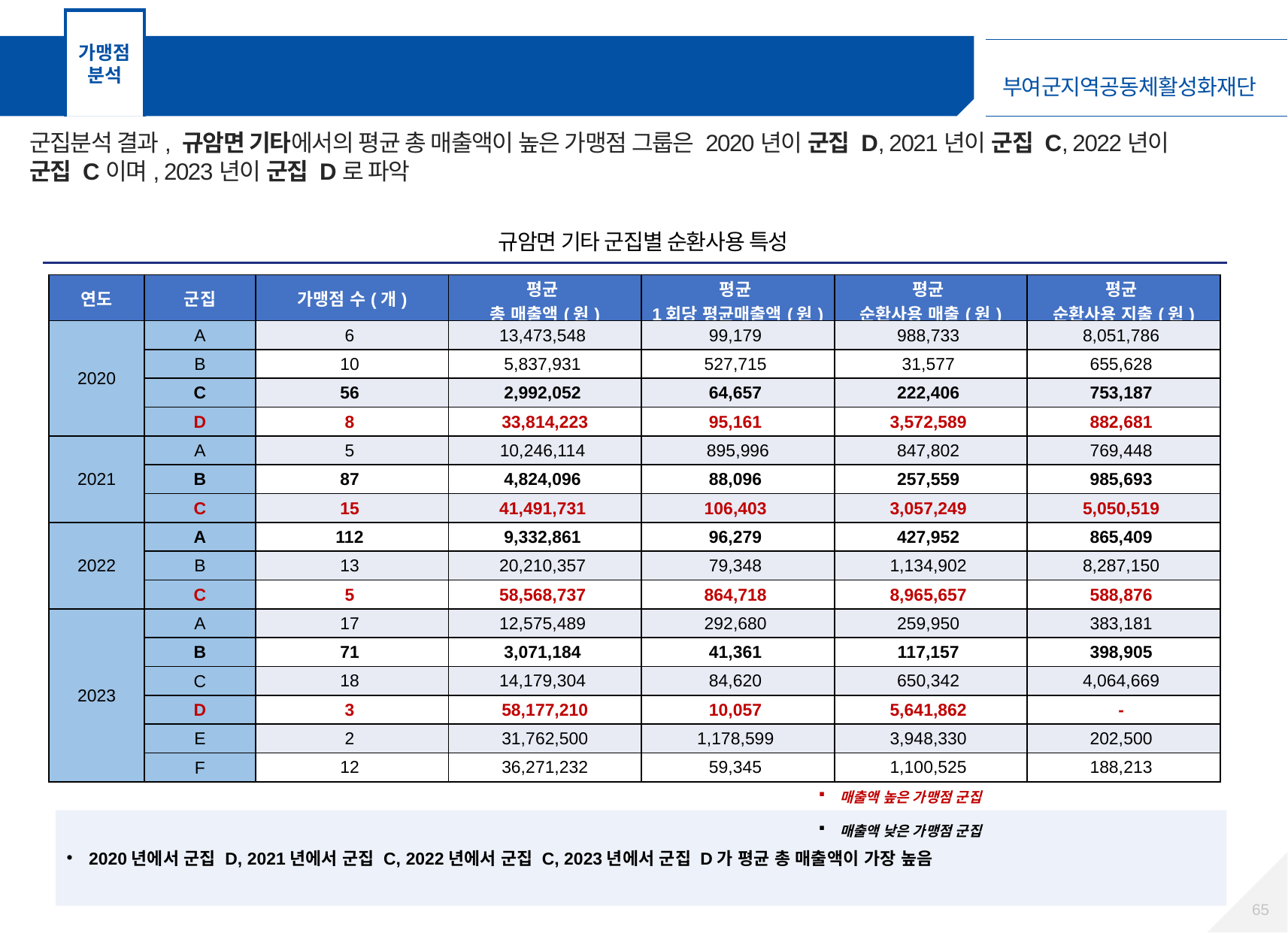

가맹점
분석
가맹점 군집분석 – 규암면 기타 가맹점
군집분석 결과, 규암면 기타에서의 평균 총 매출액이 높은 가맹점 그룹은 2020년이 군집 D, 2021년이 군집 C, 2022년이 군집 C이며, 2023년이 군집 D로 파악
규암면 기타 군집별 순환사용 특성
| 연도 | 군집 | 가맹점 수(개) | 평균 총 매출액(원) | 평균 1회당 평균매출액(원) | 평균 순환사용 매출(원) | 평균 순환사용 지출(원) |
| --- | --- | --- | --- | --- | --- | --- |
| 2020 | A | 6 | 13,473,548 | 99,179 | 988,733 | 8,051,786 |
|  | B | 10 | 5,837,931 | 527,715 | 31,577 | 655,628 |
|  | C | 56 | 2,992,052 | 64,657 | 222,406 | 753,187 |
|  | D | 8 | 33,814,223 | 95,161 | 3,572,589 | 882,681 |
| 2021 | A | 5 | 10,246,114 | 895,996 | 847,802 | 769,448 |
|  | B | 87 | 4,824,096 | 88,096 | 257,559 | 985,693 |
|  | C | 15 | 41,491,731 | 106,403 | 3,057,249 | 5,050,519 |
| 2022 | A | 112 | 9,332,861 | 96,279 | 427,952 | 865,409 |
|  | B | 13 | 20,210,357 | 79,348 | 1,134,902 | 8,287,150 |
|  | C | 5 | 58,568,737 | 864,718 | 8,965,657 | 588,876 |
| 2023 | A | 17 | 12,575,489 | 292,680 | 259,950 | 383,181 |
|  | B | 71 | 3,071,184 | 41,361 | 117,157 | 398,905 |
|  | C | 18 | 14,179,304 | 84,620 | 650,342 | 4,064,669 |
|  | D | 3 | 58,177,210 | 10,057 | 5,641,862 | - |
|  | E | 2 | 31,762,500 | 1,178,599 | 3,948,330 | 202,500 |
|  | F | 12 | 36,271,232 | 59,345 | 1,100,525 | 188,213 |
매출액 높은 가맹점 군집

매출액 낮은 가맹점 군집
2020년에서 군집 D, 2021년에서 군집 C, 2022년에서 군집 C, 2023년에서 군집 D가 평균 총 매출액이 가장 높음
65